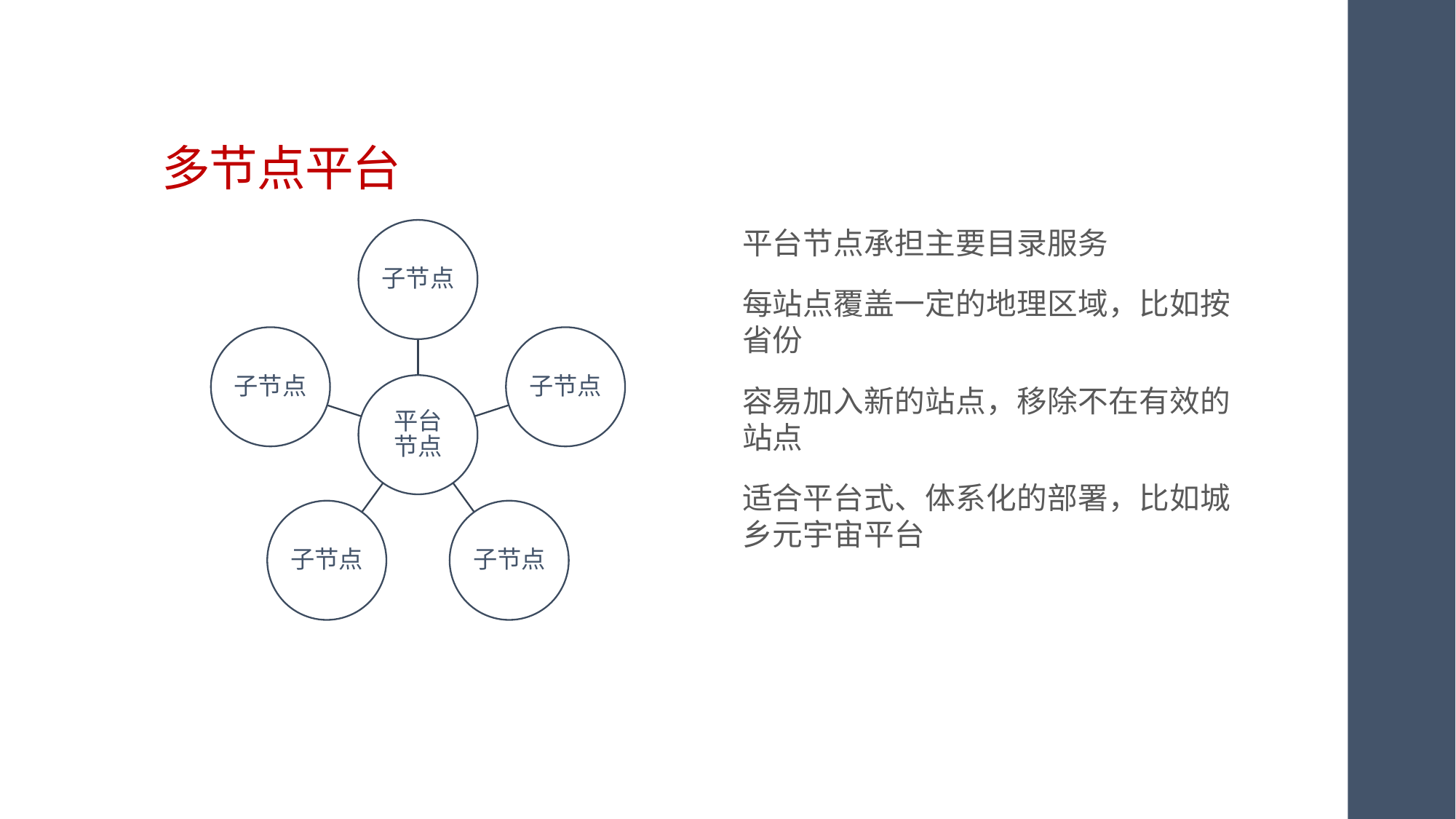

# 多节点平台
平台
节点

子节点

子节点

子节点

子节点

子节点
平台节点承担主要目录服务
每站点覆盖一定的地理区域，比如按省份
容易加入新的站点，移除不在有效的站点
适合平台式、体系化的部署，比如城乡元宇宙平台